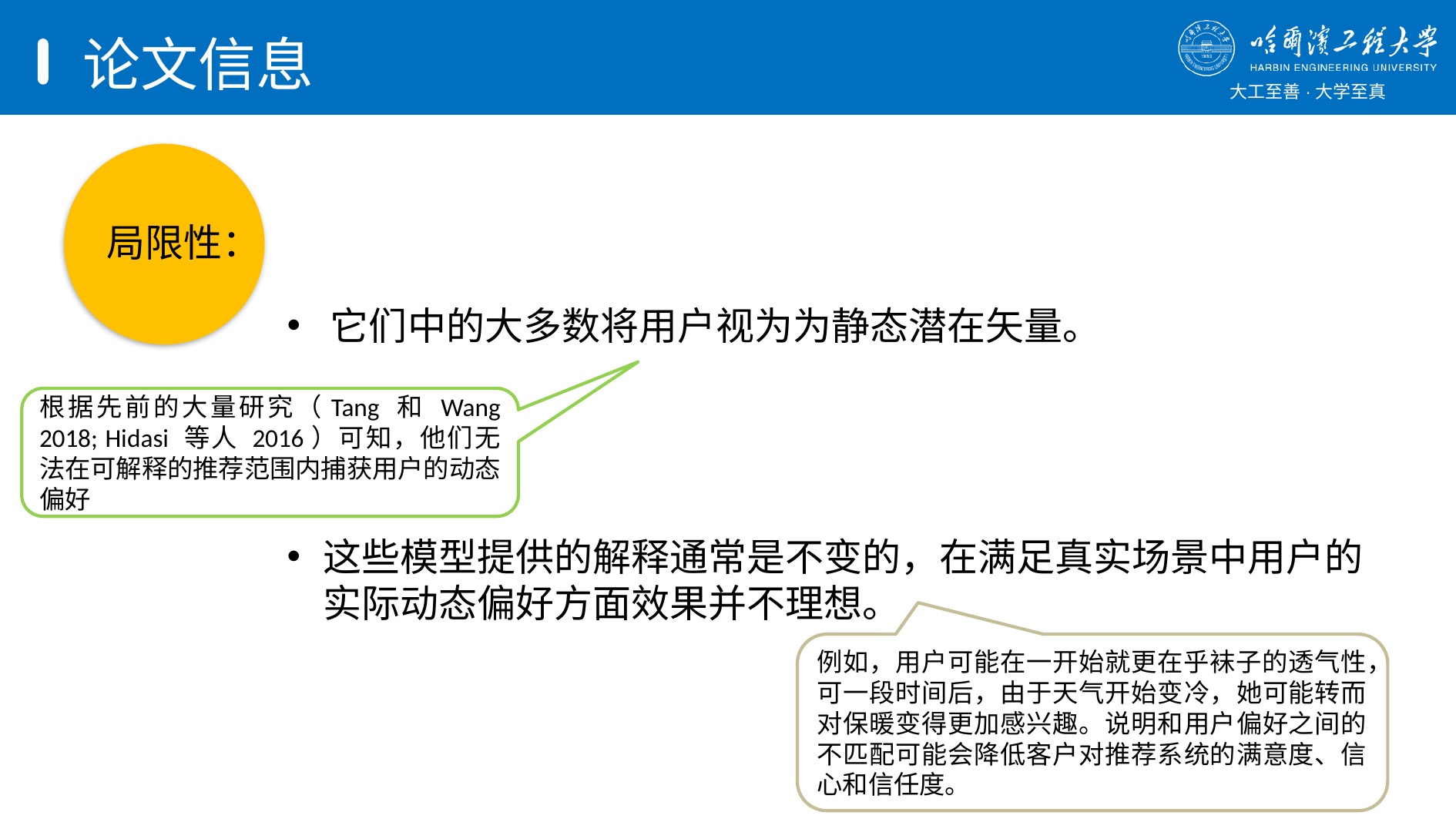

# 论文信息
局限性：
它们中的大多数将用户视为为静态潜在矢量。

这些模型提供的解释通常是不变的，在满足真实场景中用户的实际动态偏好方面效果并不理想。
根据先前的大量研究（Tang 和 Wang 2018; Hidasi 等人 2016）可知，他们无法在可解释的推荐范围内捕获用户的动态偏好
例如，用户可能在一开始就更在乎袜子的透气性，可一段时间后，由于天气开始变冷，她可能转而对保暖变得更加感兴趣。说明和用户偏好之间的不匹配可能会降低客户对推荐系统的满意度、信心和信任度。